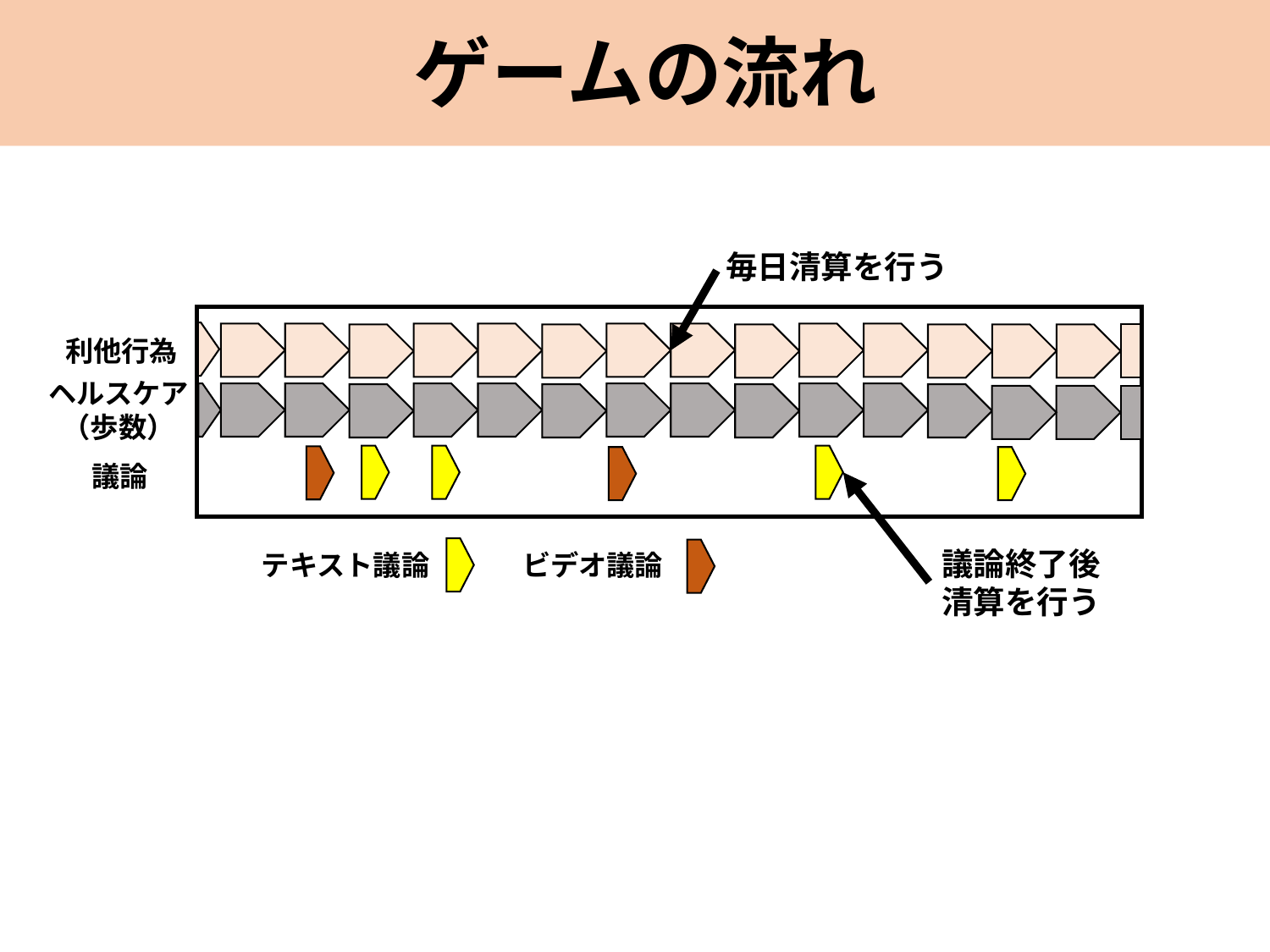

ゲームの流れ
毎日清算を行う

利他行為
ヘルスケア（歩数）

議論
議論終了後
清算を行う

テキスト議論
ビデオ議論